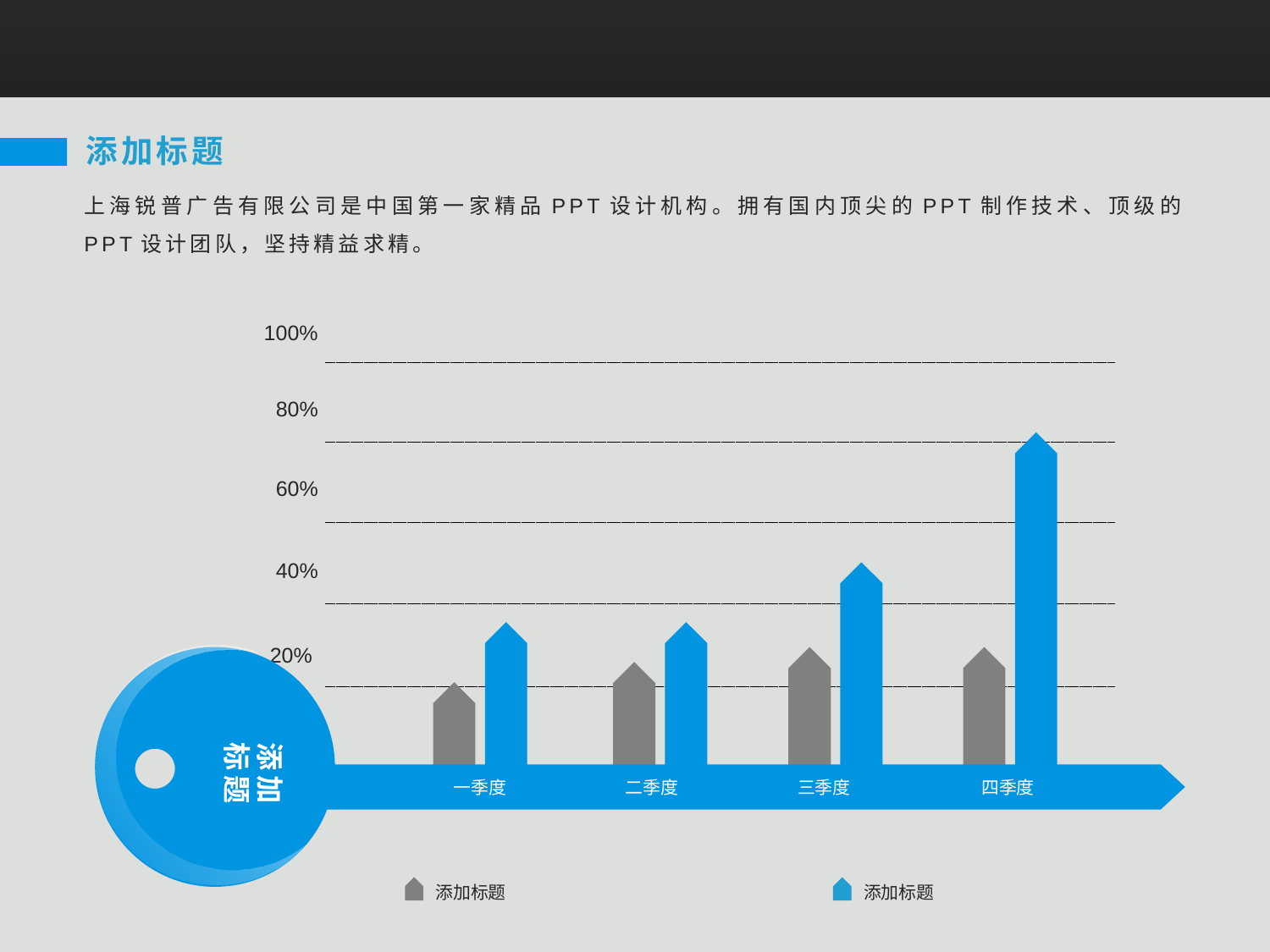

添加标题

上海锐普广告有限公司是中国第一家精品PPT设计机构。拥有国内顶尖的PPT制作技术、顶级的PPT设计团队，坚持精益求精。
100%
80%
60%
40%
20%

添加
标题
一季度
二季度
三季度
四季度
添加标题

添加标题